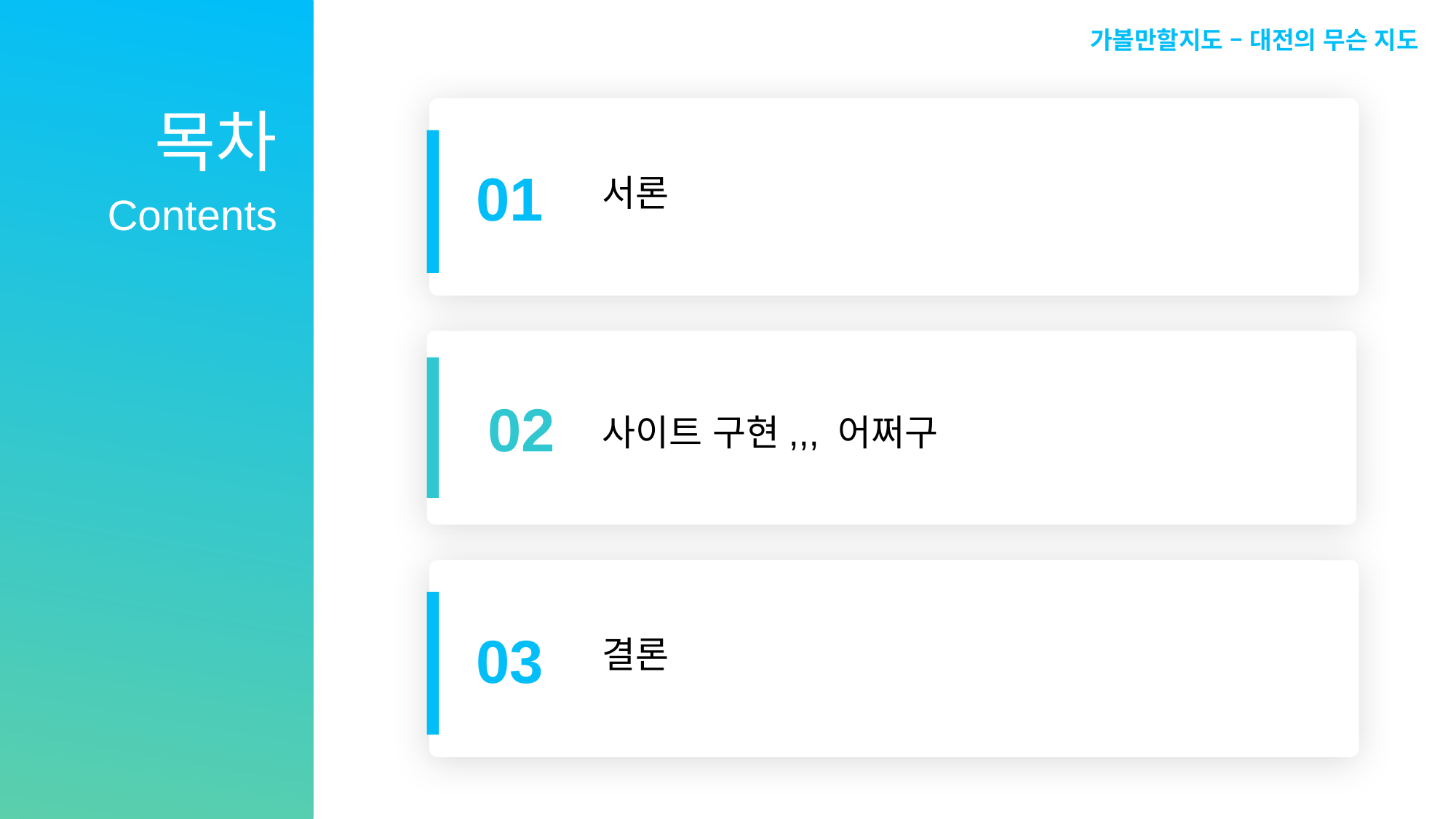

가볼만할지도 – 대전의 무슨 지도
# 목차

Contents
01
서론

02
사이트 구현,,, 어쩌구

03
결론